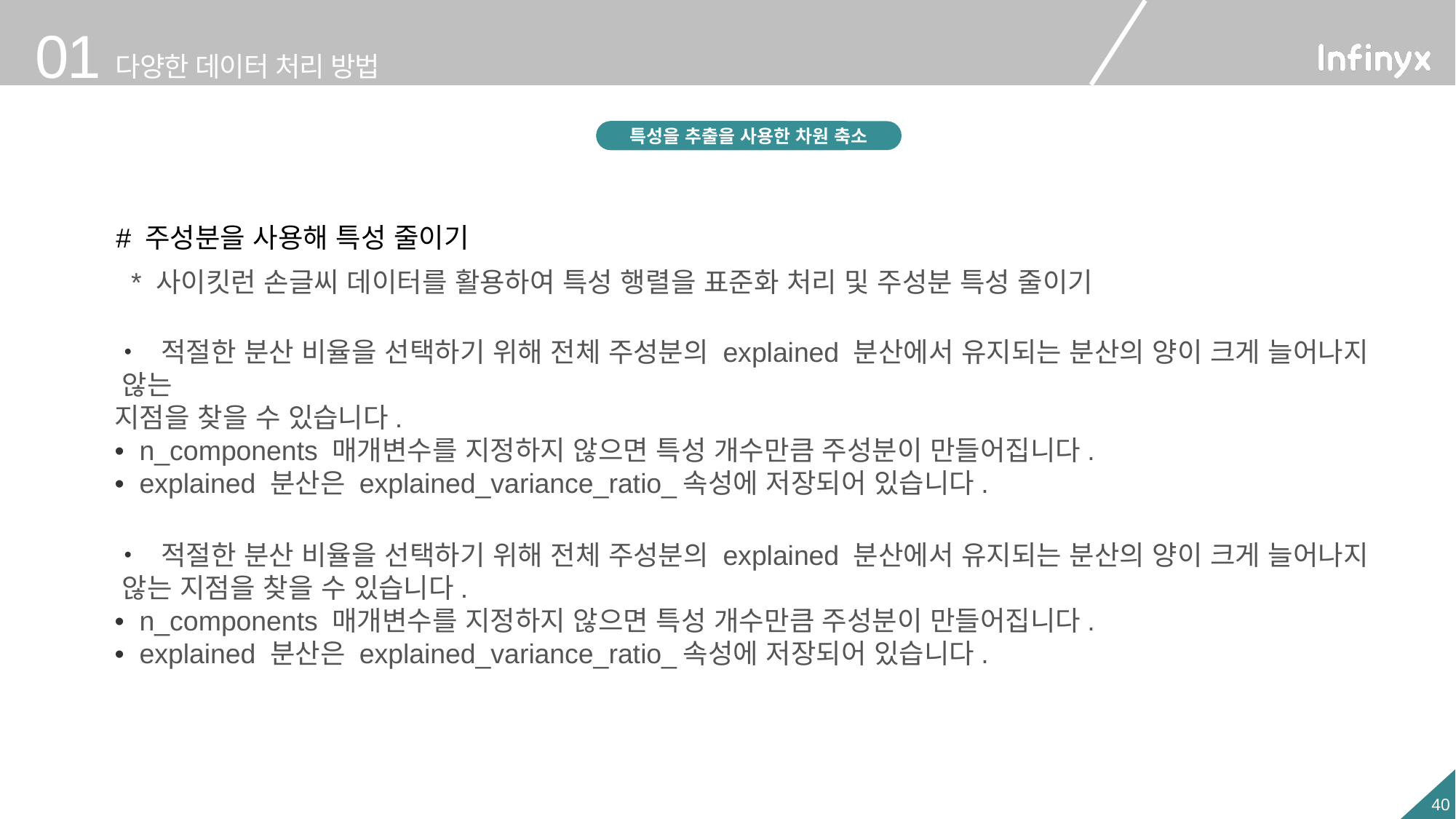

특성을 추출을 사용한 차원 축소
개요
데이터 차원 축소
# 주성분을 사용해 특성 줄이기
* 사이킷런 손글씨 데이터를 활용하여 특성 행렬을 표준화 처리 및 주성분 특성 줄이기
•  적절한 분산 비율을 선택하기 위해 전체 주성분의 explained 분산에서 유지되는 분산의 양이 크게 늘어나지 않는
지점을 찾을 수 있습니다.
•  n_components 매개변수를 지정하지 않으면 특성 개수만큼 주성분이 만들어집니다.
•  explained 분산은 explained_variance_ratio_속성에 저장되어 있습니다.
•  적절한 분산 비율을 선택하기 위해 전체 주성분의 explained 분산에서 유지되는 분산의 양이 크게 늘어나지 않는 지점을 찾을 수 있습니다.
•  n_components 매개변수를 지정하지 않으면 특성 개수만큼 주성분이 만들어집니다.
•  explained 분산은 explained_variance_ratio_속성에 저장되어 있습니다.